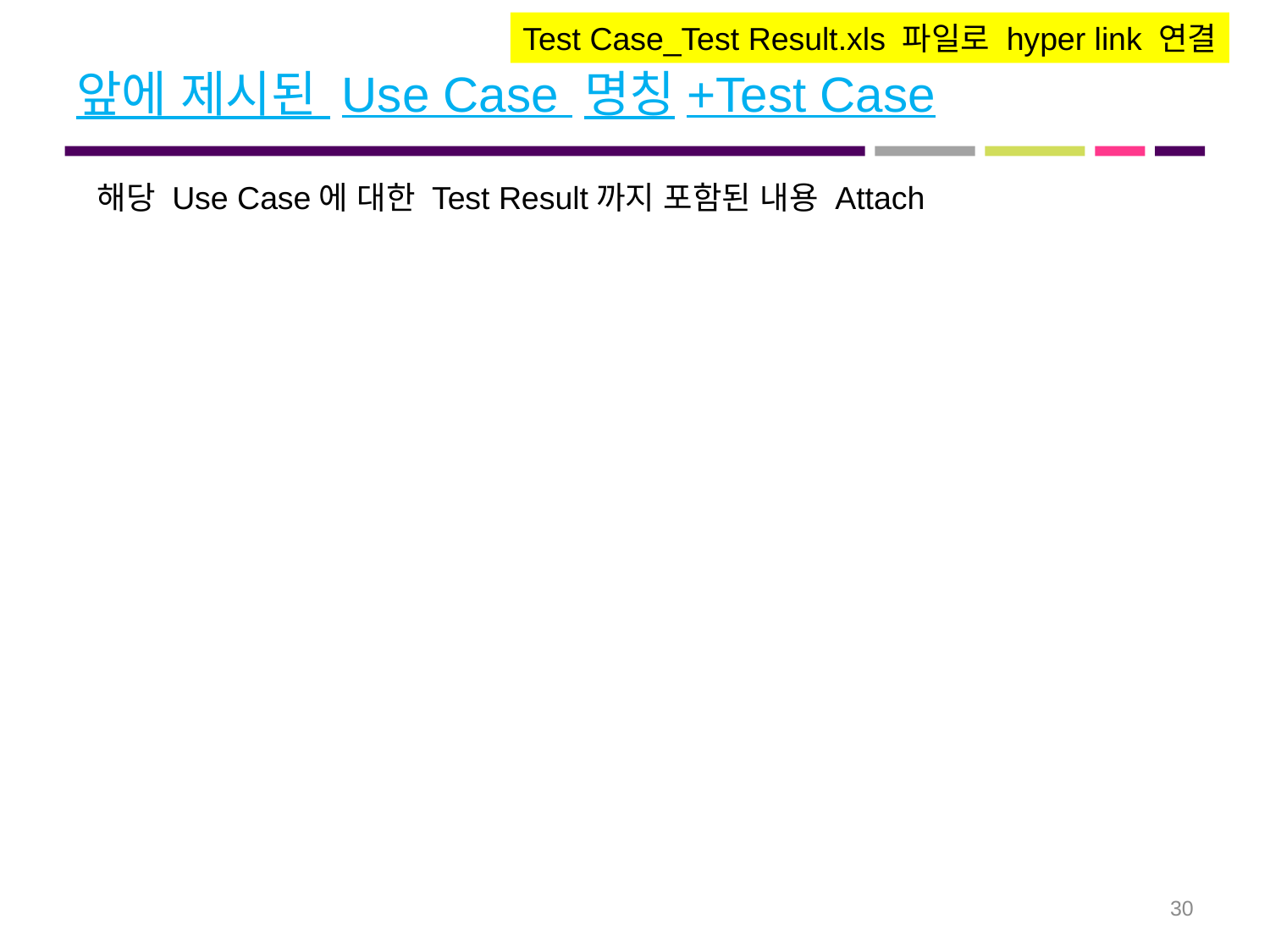

Test Case_Test Result.xls 파일로 hyper link 연결
# 앞에 제시된 Use Case 명칭+Test Case
해당 Use Case에 대한 Test Result까지 포함된 내용 Attach
30